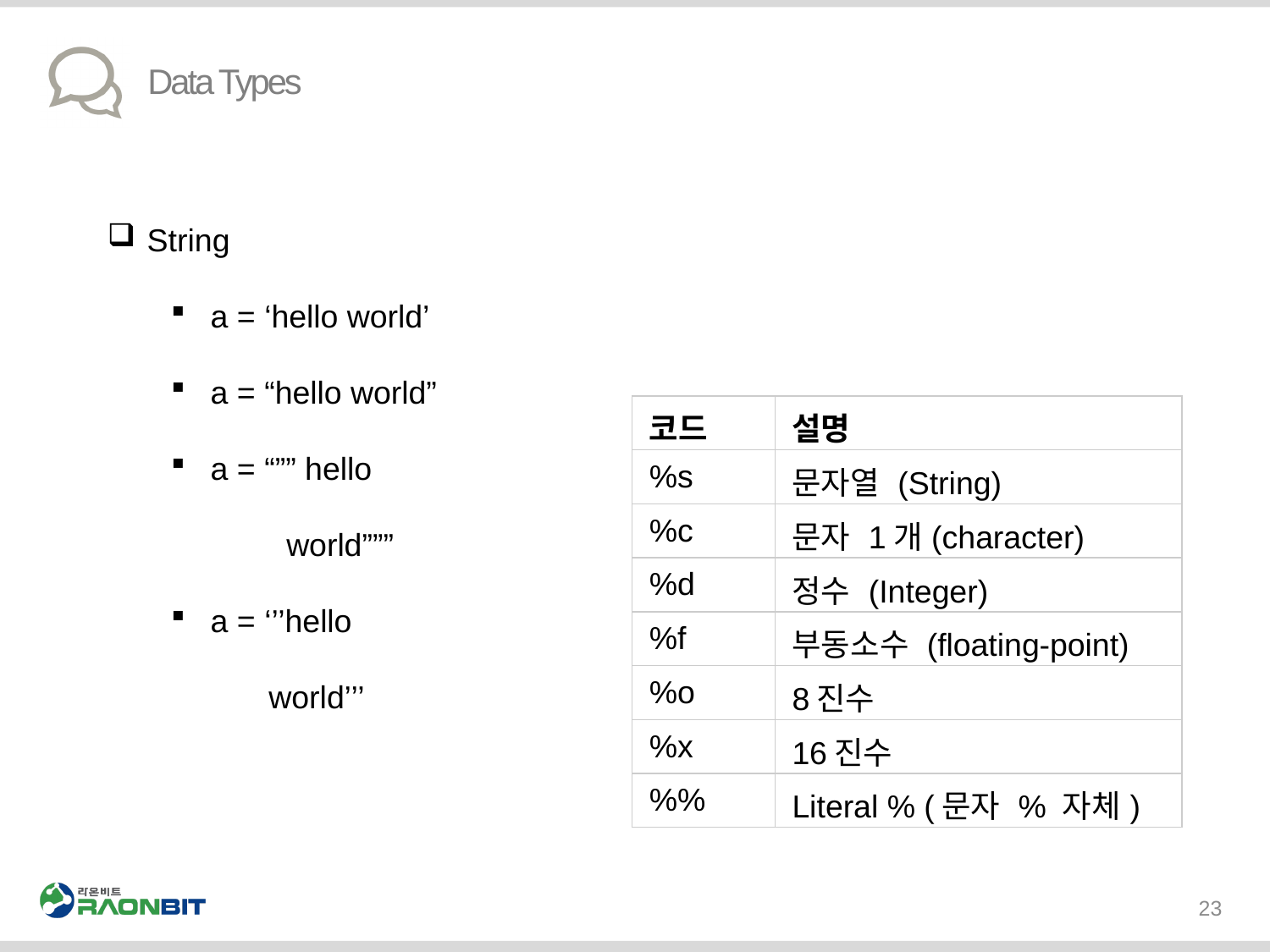

# Data Types
String
a = ‘hello world’
a = “hello world”
a = “”” hello
             world”””
a = ‘’’hello
           world’’’
| 코드 | 설명 |
| --- | --- |
| %s | 문자열 (String) |
| %c | 문자 1개(character) |
| %d | 정수 (Integer) |
| %f | 부동소수 (floating-point) |
| %o | 8진수 |
| %x | 16진수 |
| %% | Literal % (문자 % 자체) |
23